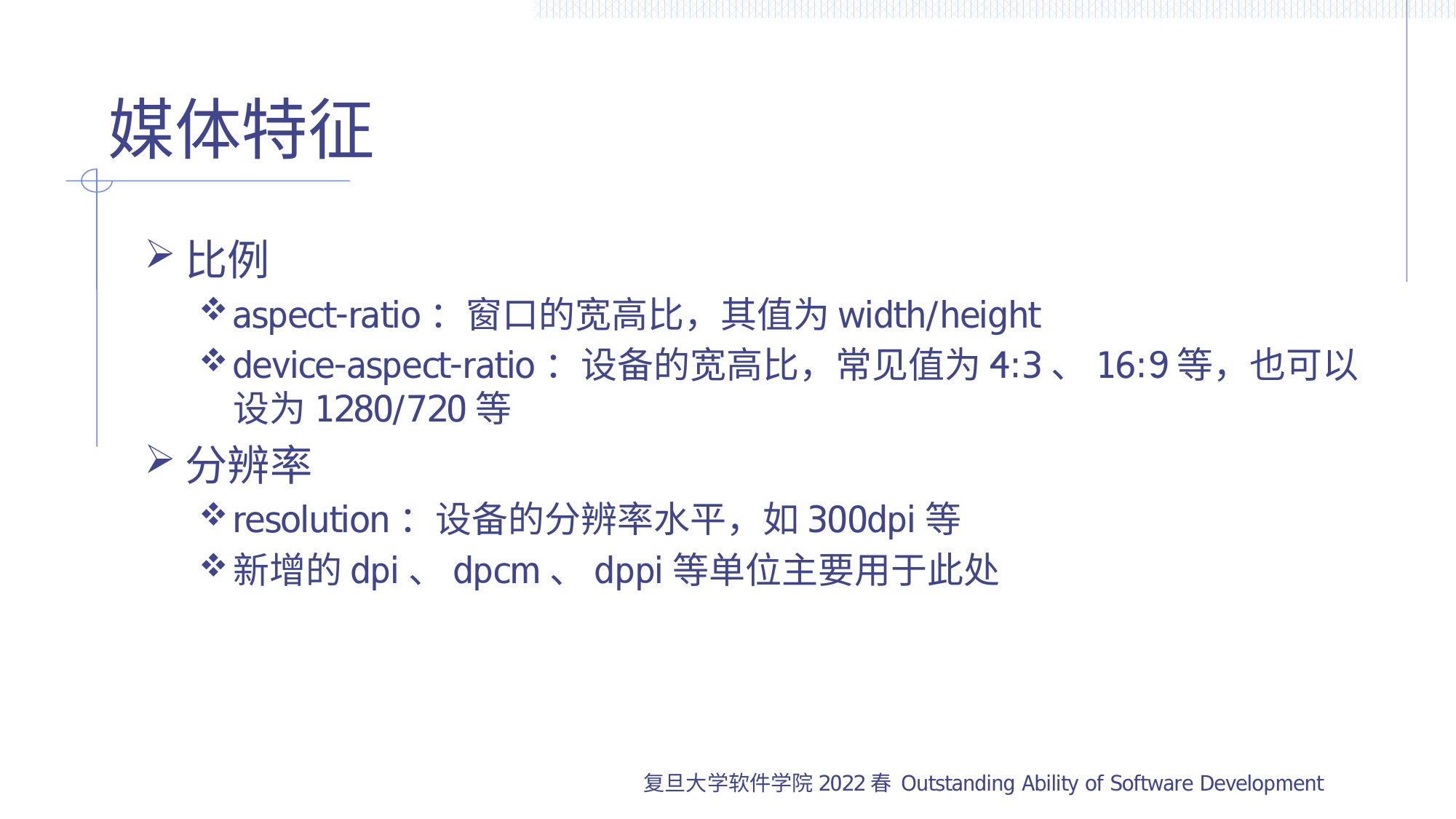

# 媒体特征
比例
aspect-ratio：窗口的宽高比，其值为width/height
device-aspect-ratio：设备的宽高比，常见值为4:3、16:9等，也可以设为1280/720等
分辨率
resolution：设备的分辨率水平，如300dpi等
新增的dpi、dpcm、dppi等单位主要用于此处